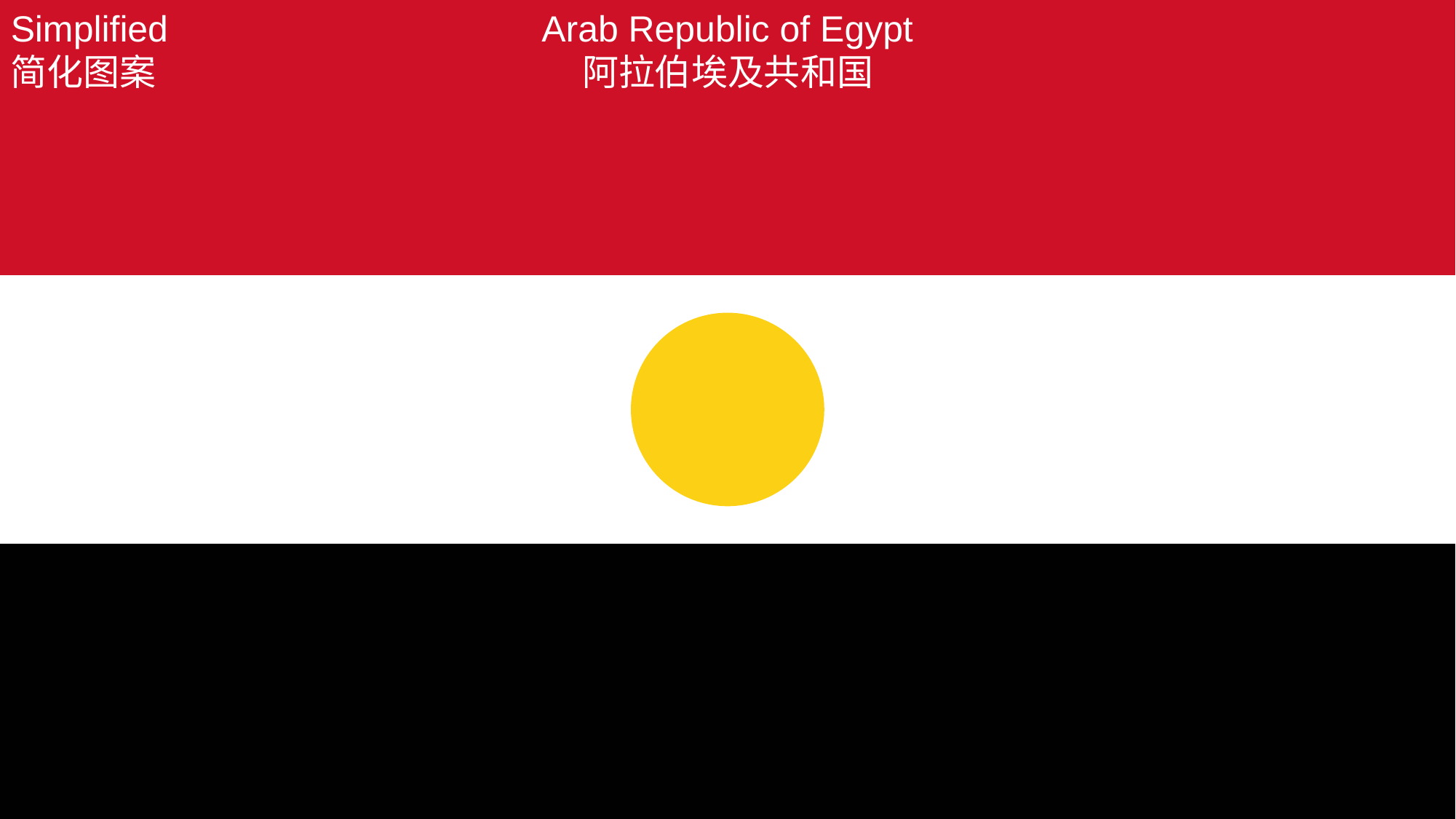

Simplified
简化图案
Arab Republic of Egypt
阿拉伯埃及共和国